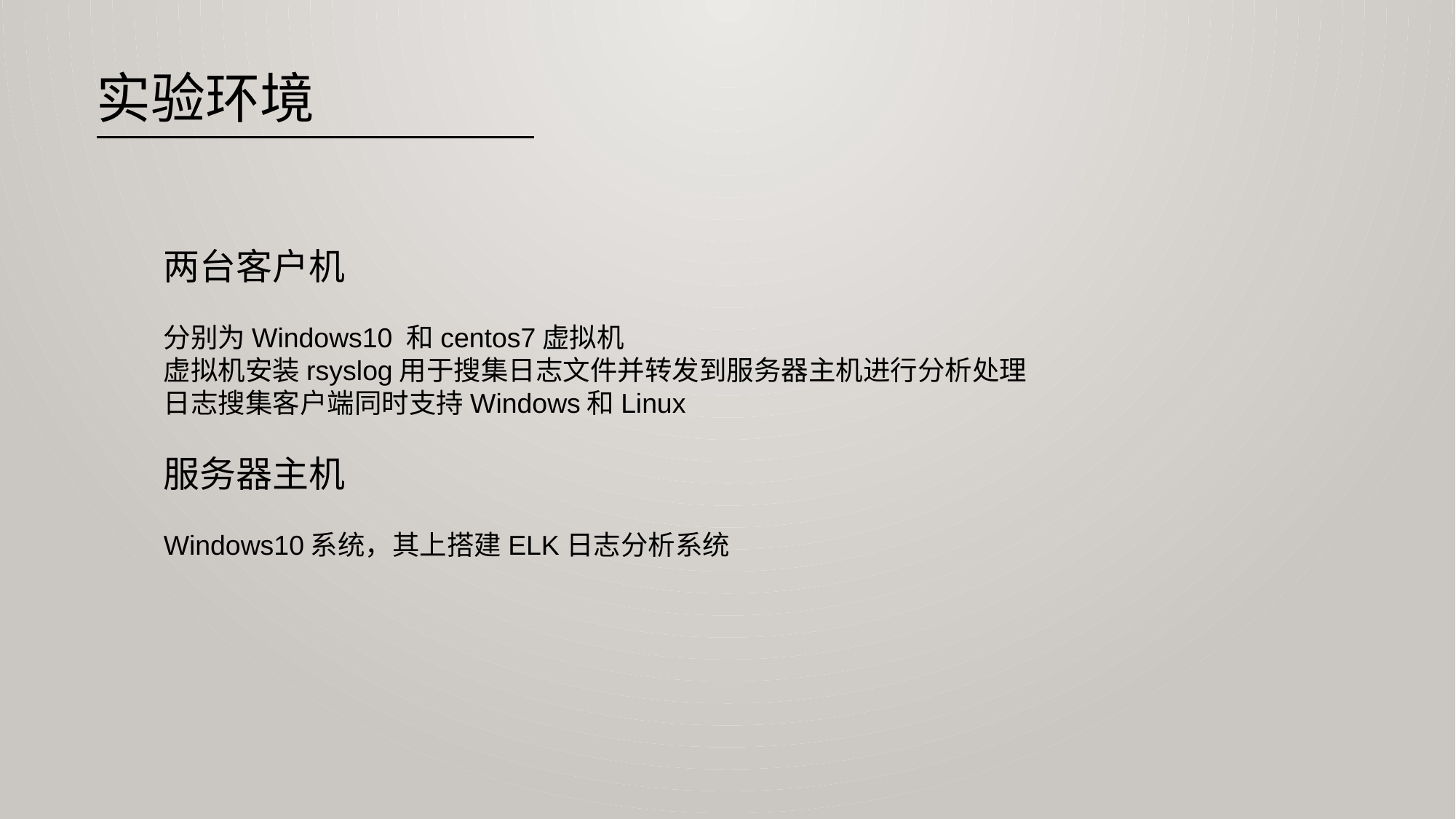

实验环境
两台客户机

分别为Windows10 和centos7虚拟机
虚拟机安装rsyslog用于搜集日志文件并转发到服务器主机进行分析处理
日志搜集客户端同时支持Windows和Linux

服务器主机

Windows10系统，其上搭建ELK日志分析系统